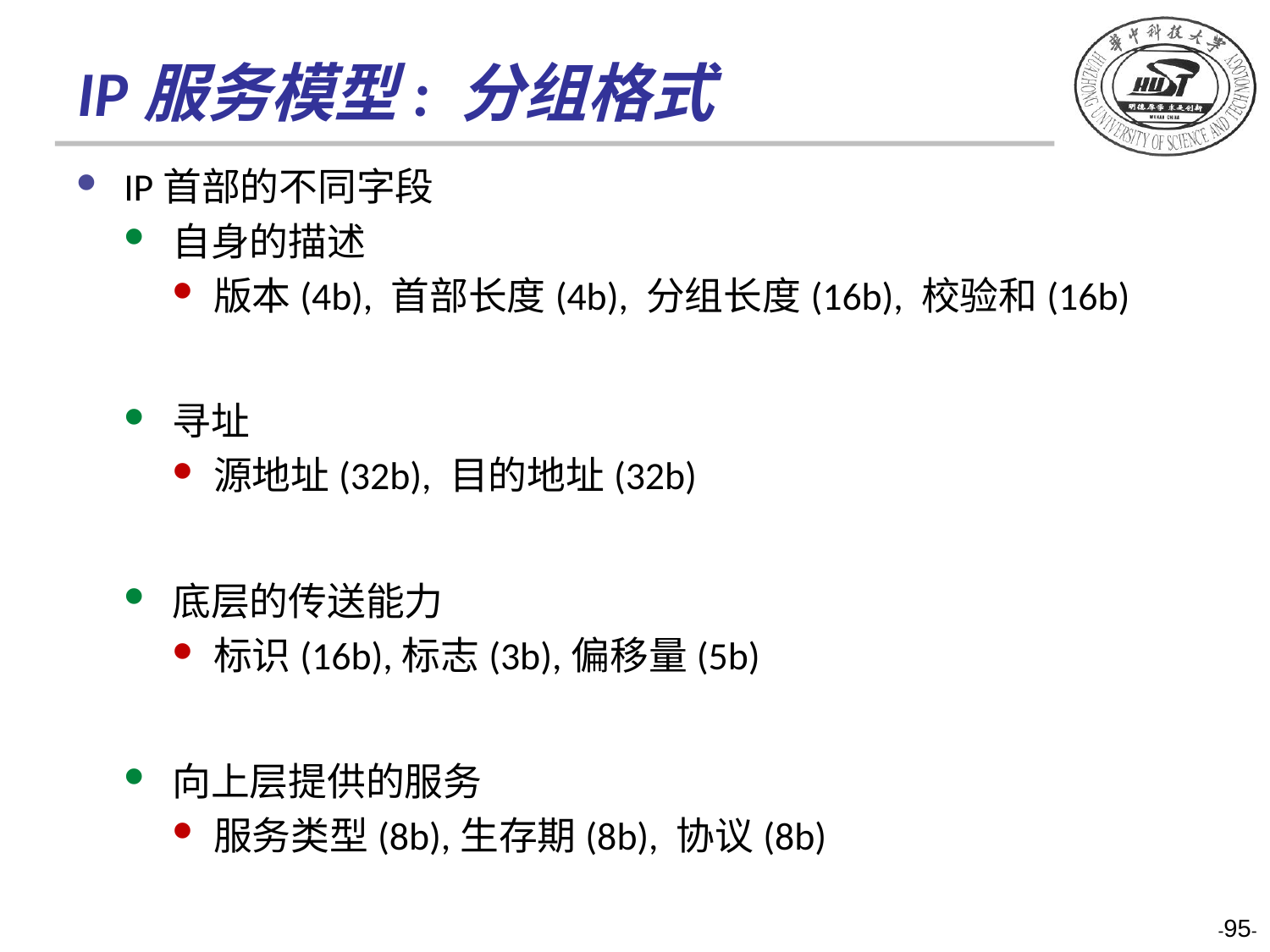

# IP服务模型: 分组格式
IP首部的不同字段
自身的描述
版本(4b), 首部长度(4b), 分组长度(16b), 校验和(16b)

寻址
源地址(32b), 目的地址(32b)

底层的传送能力
标识(16b),标志(3b),偏移量(5b)

向上层提供的服务
服务类型(8b),生存期(8b), 协议(8b)

-95-